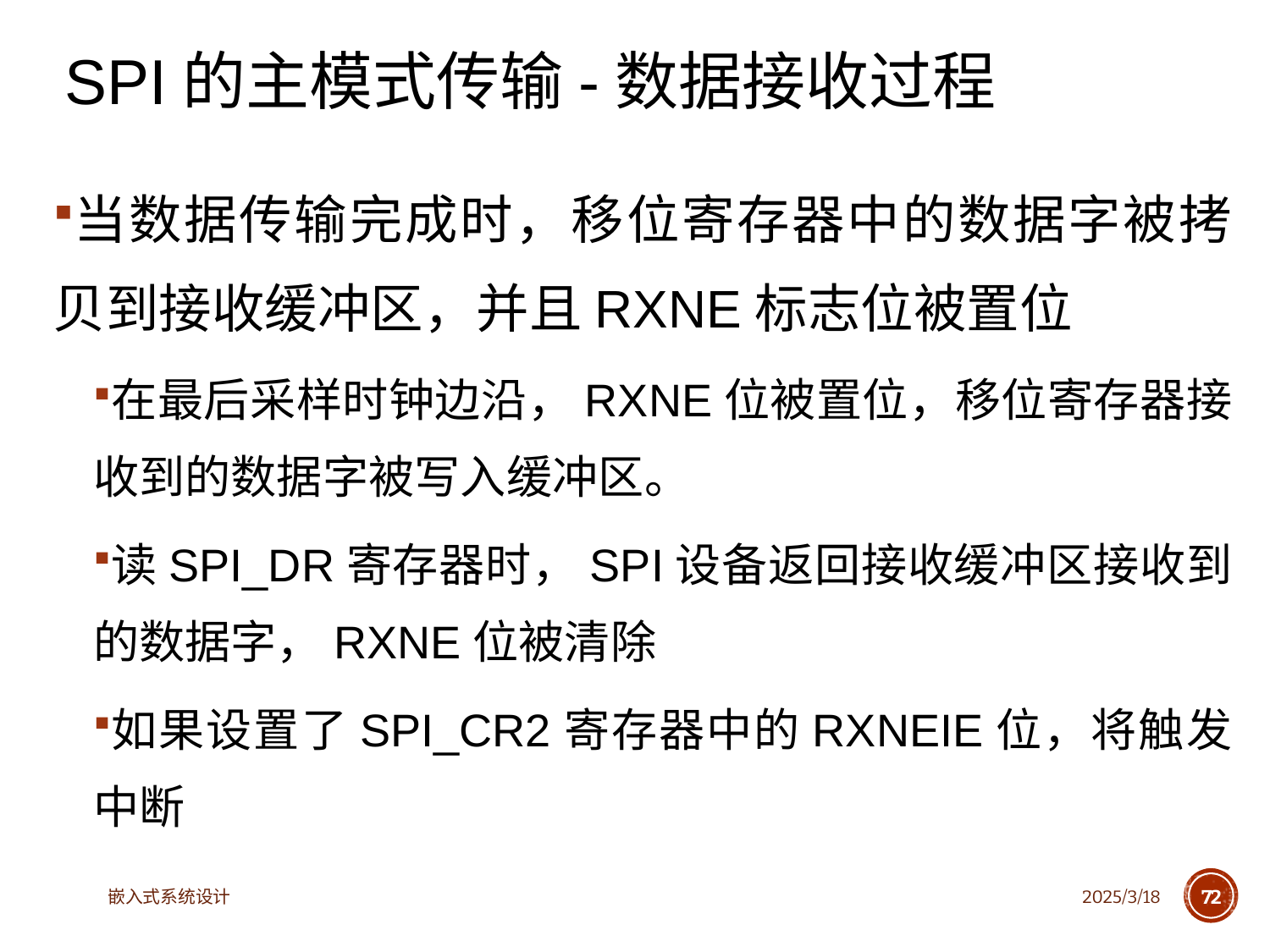

# SPI的主模式传输-数据接收过程
当数据传输完成时，移位寄存器中的数据字被拷贝到接收缓冲区，并且RXNE标志位被置位
在最后采样时钟边沿，RXNE位被置位，移位寄存器接收到的数据字被写入缓冲区。
读SPI_DR寄存器时，SPI设备返回接收缓冲区接收到的数据字，RXNE位被清除
如果设置了SPI_CR2寄存器中的RXNEIE位，将触发中断
嵌入式系统设计
2025/3/18
72